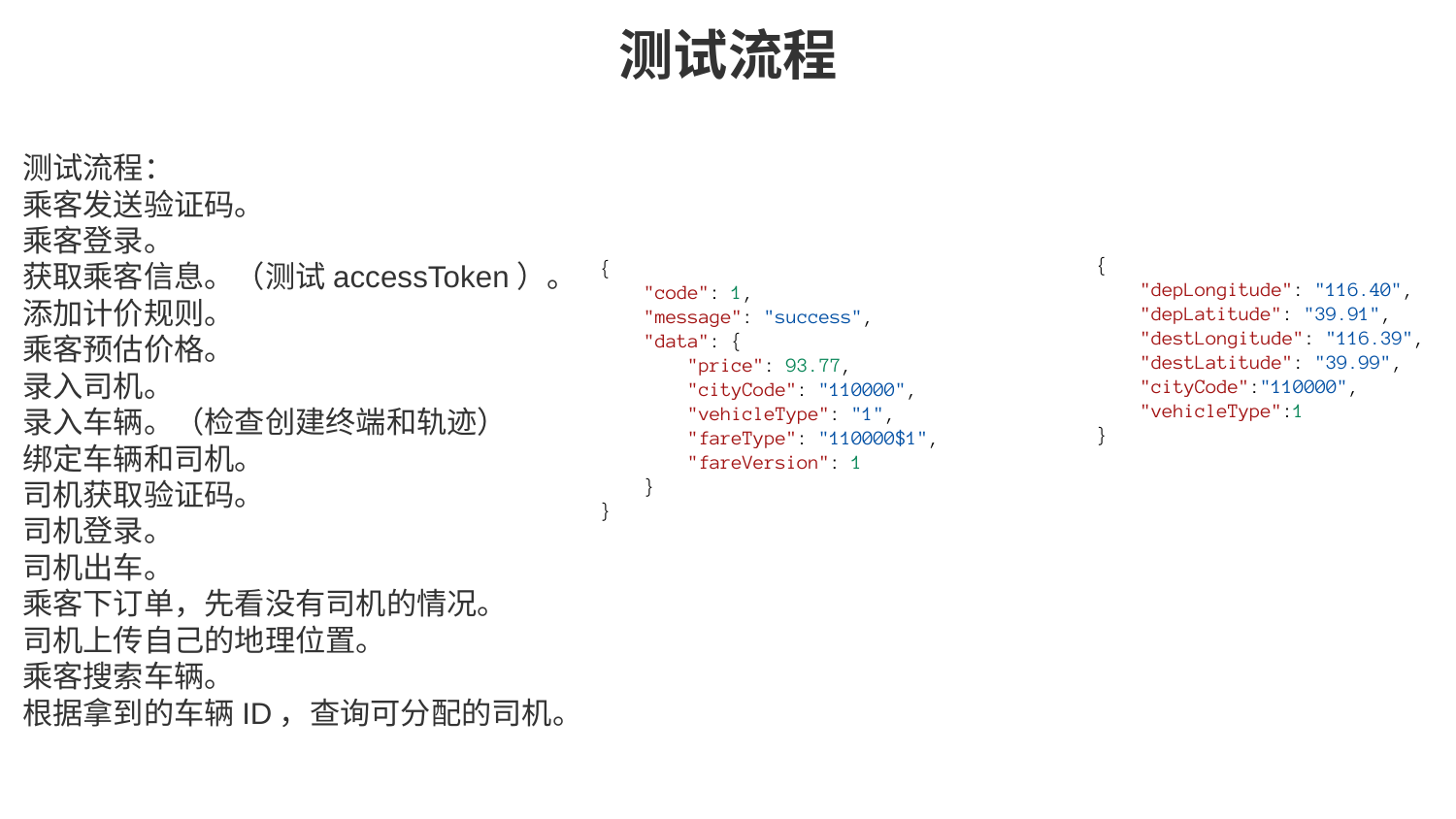

测试流程
测试流程：
乘客发送验证码。
乘客登录。
获取乘客信息。（测试accessToken）。
添加计价规则。
乘客预估价格。
录入司机。
录入车辆。（检查创建终端和轨迹）
绑定车辆和司机。
司机获取验证码。
司机登录。
司机出车。
乘客下订单，先看没有司机的情况。
司机上传自己的地理位置。
乘客搜索车辆。
根据拿到的车辆ID，查询可分配的司机。

{
    "code": 1,
    "message": "success",
    "data": {
        "price": 93.77,
        "cityCode": "110000",
        "vehicleType": "1",
        "fareType": "110000$1",
        "fareVersion": 1
    }
}
{
    "depLongitude": "116.40",
    "depLatitude": "39.91",
    "destLongitude": "116.39",
    "destLatitude": "39.99",
    "cityCode":"110000",
    "vehicleType":1
}